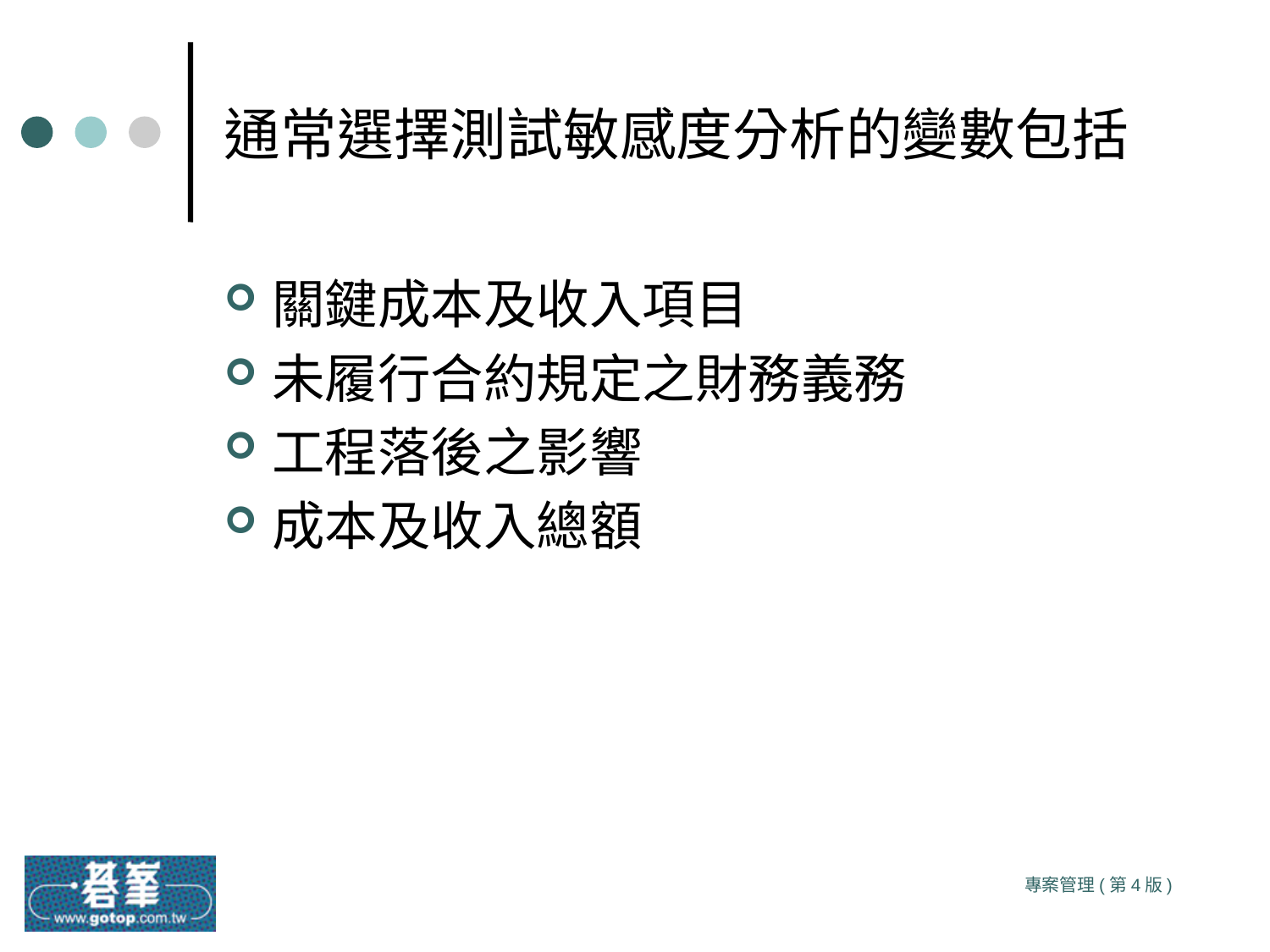

# 通常選擇測試敏感度分析的變數包括
關鍵成本及收入項目
未履行合約規定之財務義務
工程落後之影響
成本及收入總額
專案管理(第4版)